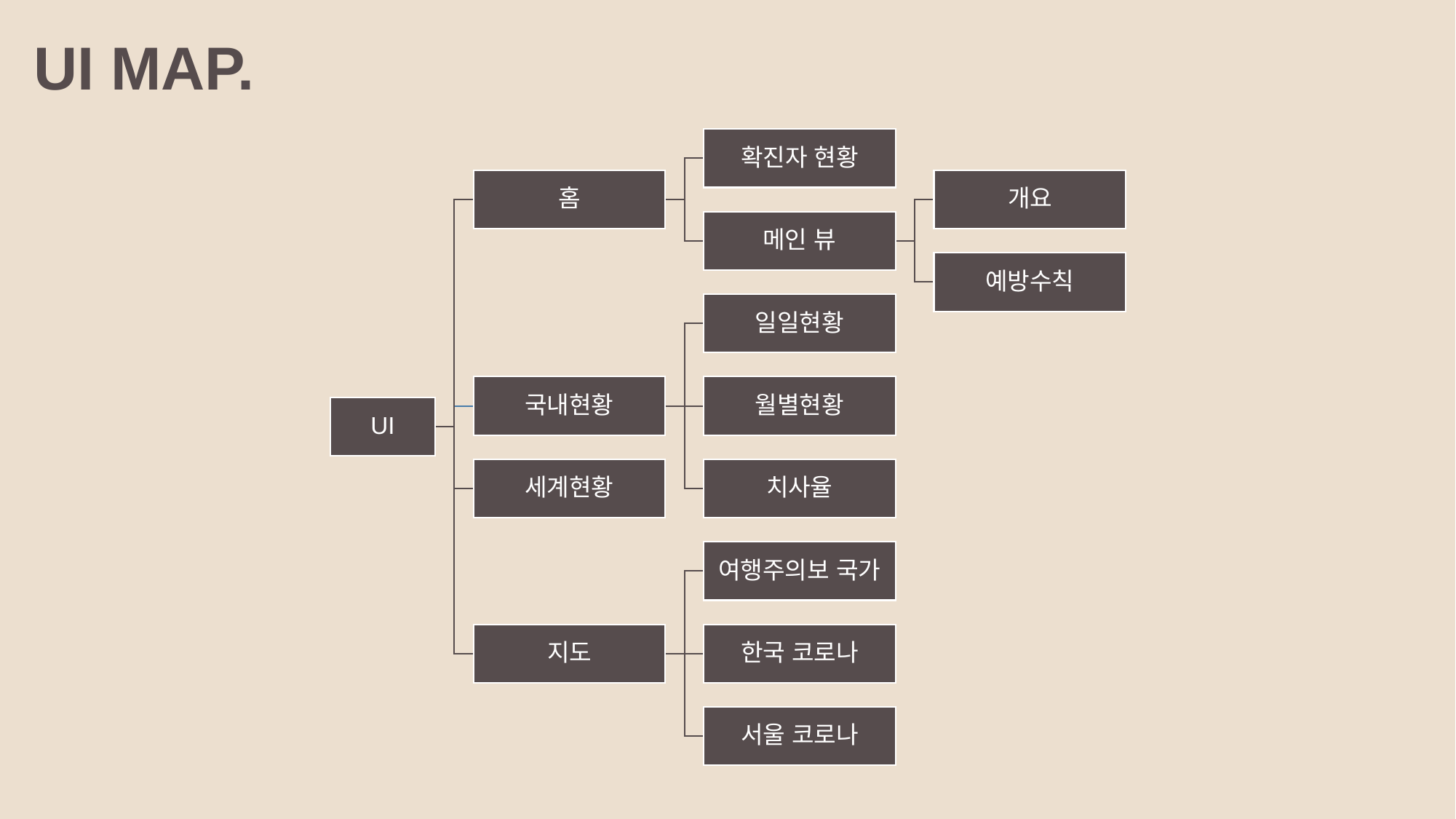

UI MAP.
UI
홈
확진자 현황
메인 뷰
개요
예방수칙
국내현황
일일현황
월별현황
치사율
세계현황
지도
여행주의보 국가
한국 코로나
서울 코로나